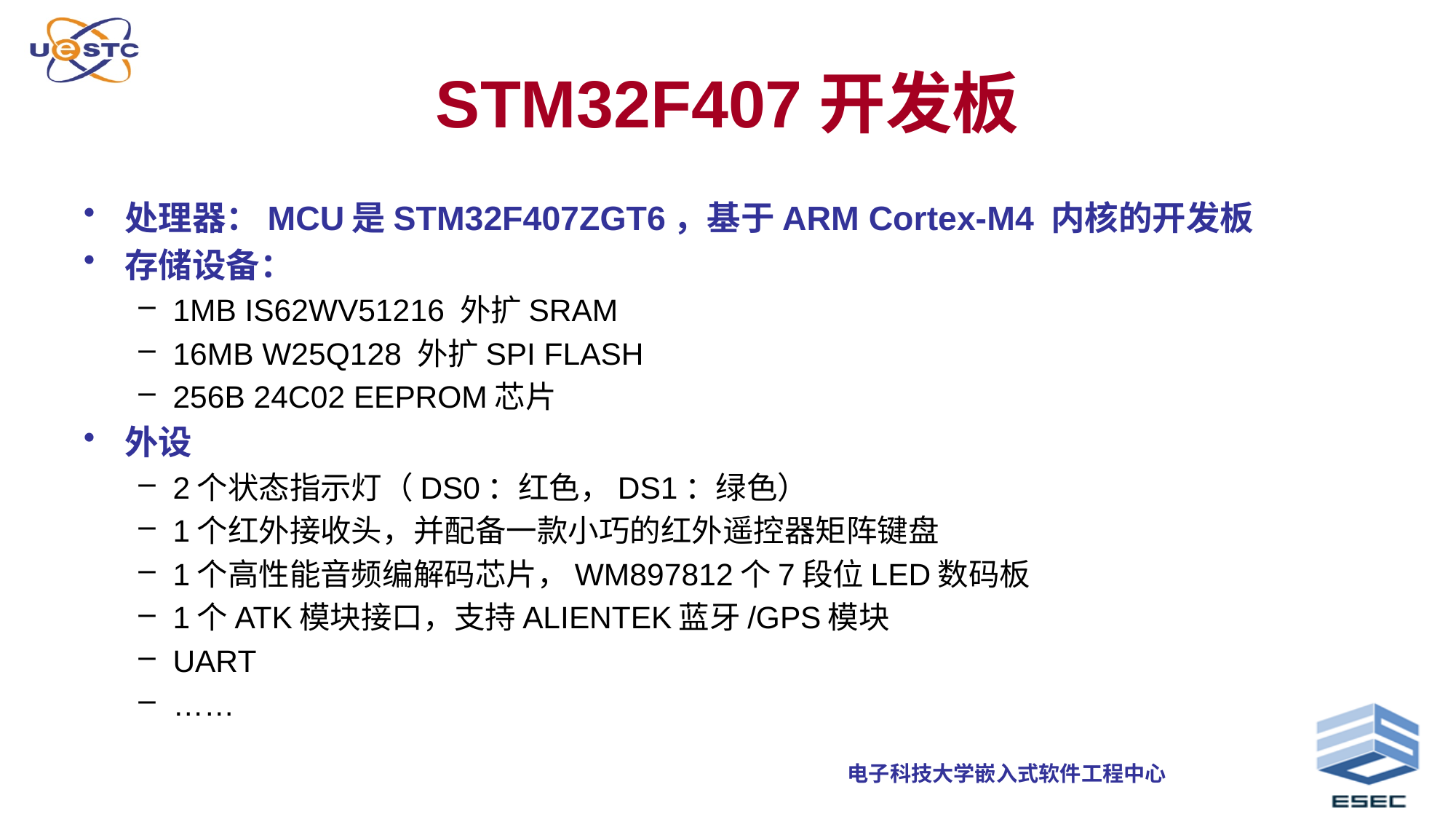

# STM32F407开发板
处理器：MCU是STM32F407ZGT6，基于ARM Cortex-M4 内核的开发板
存储设备：
1MB IS62WV51216 外扩SRAM
16MB W25Q128 外扩SPI FLASH
256B 24C02 EEPROM芯片
外设
2个状态指示灯（DS0：红色，DS1：绿色）
1个红外接收头，并配备一款小巧的红外遥控器矩阵键盘
1个高性能音频编解码芯片，WM897812个7段位LED数码板
1个ATK模块接口，支持ALIENTEK蓝牙/GPS模块
UART
……